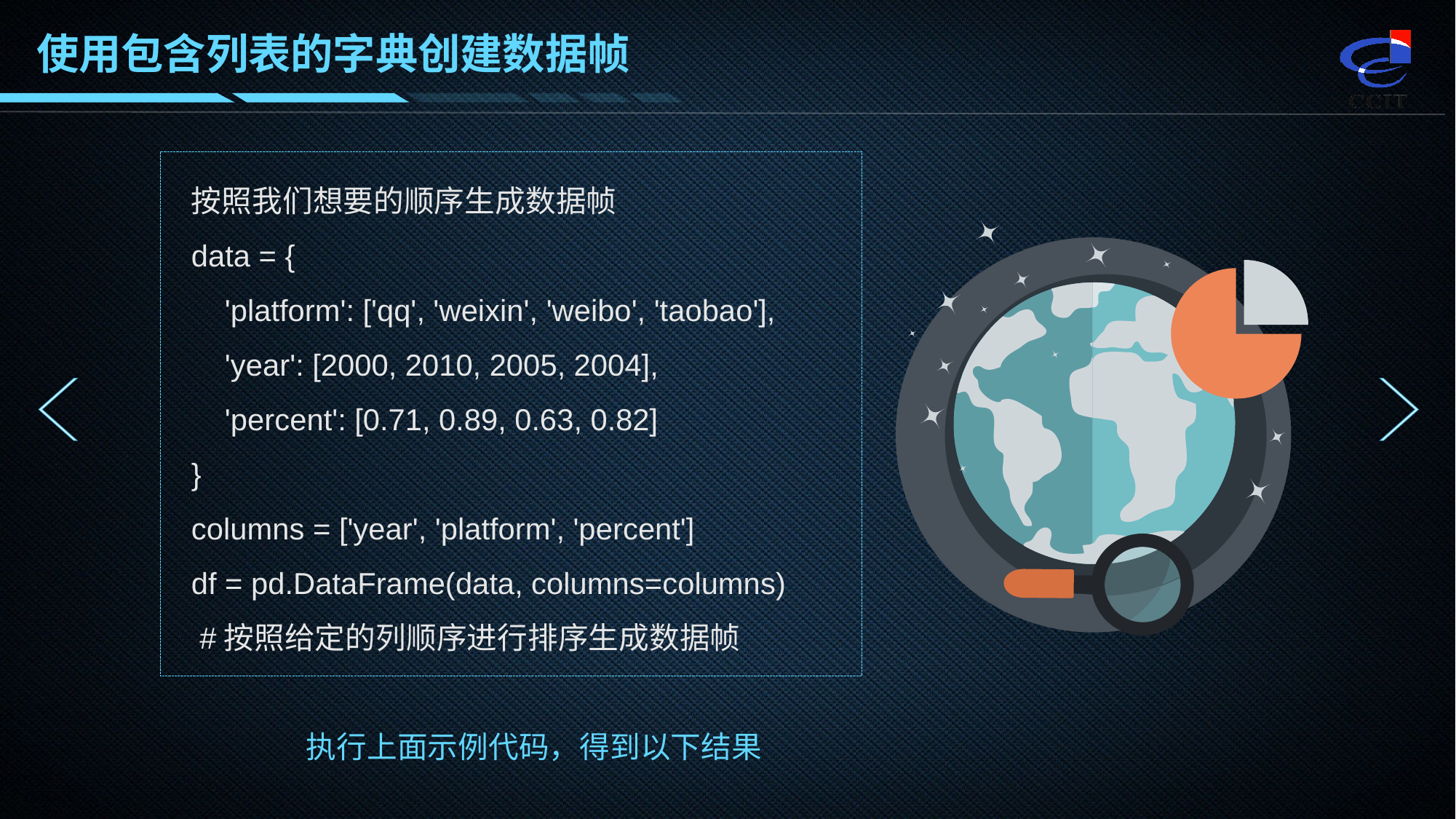

使用包含列表的字典创建数据帧

按照我们想要的顺序生成数据帧
data = {
    'platform': ['qq', 'weixin', 'weibo', 'taobao'],
    'year': [2000, 2010, 2005, 2004],
    'percent': [0.71, 0.89, 0.63, 0.82]
}
columns = ['year', 'platform', 'percent']
df = pd.DataFrame(data, columns=columns)
 #按照给定的列顺序进行排序生成数据帧

执行上面示例代码，得到以下结果